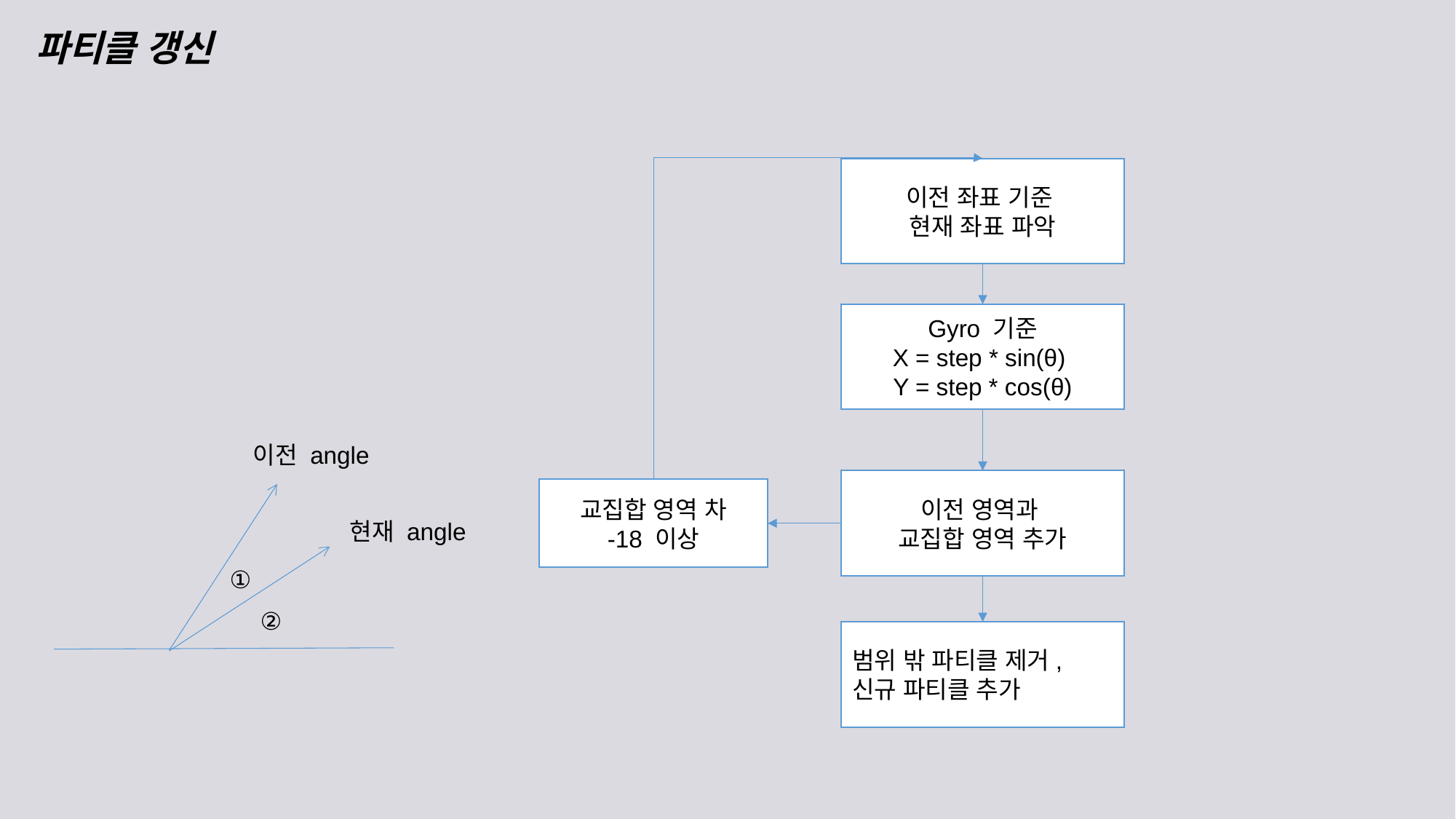

# 파티클 갱신
이전 좌표 기준
현재 좌표 파악
Gyro 기준
X = step * sin(θ)
Y = step * cos(θ)
이전 angle
이전 영역과
교집합 영역 추가
교집합 영역 차
-18 이상
현재 angle
①
②
범위 밖 파티클 제거, 신규 파티클 추가